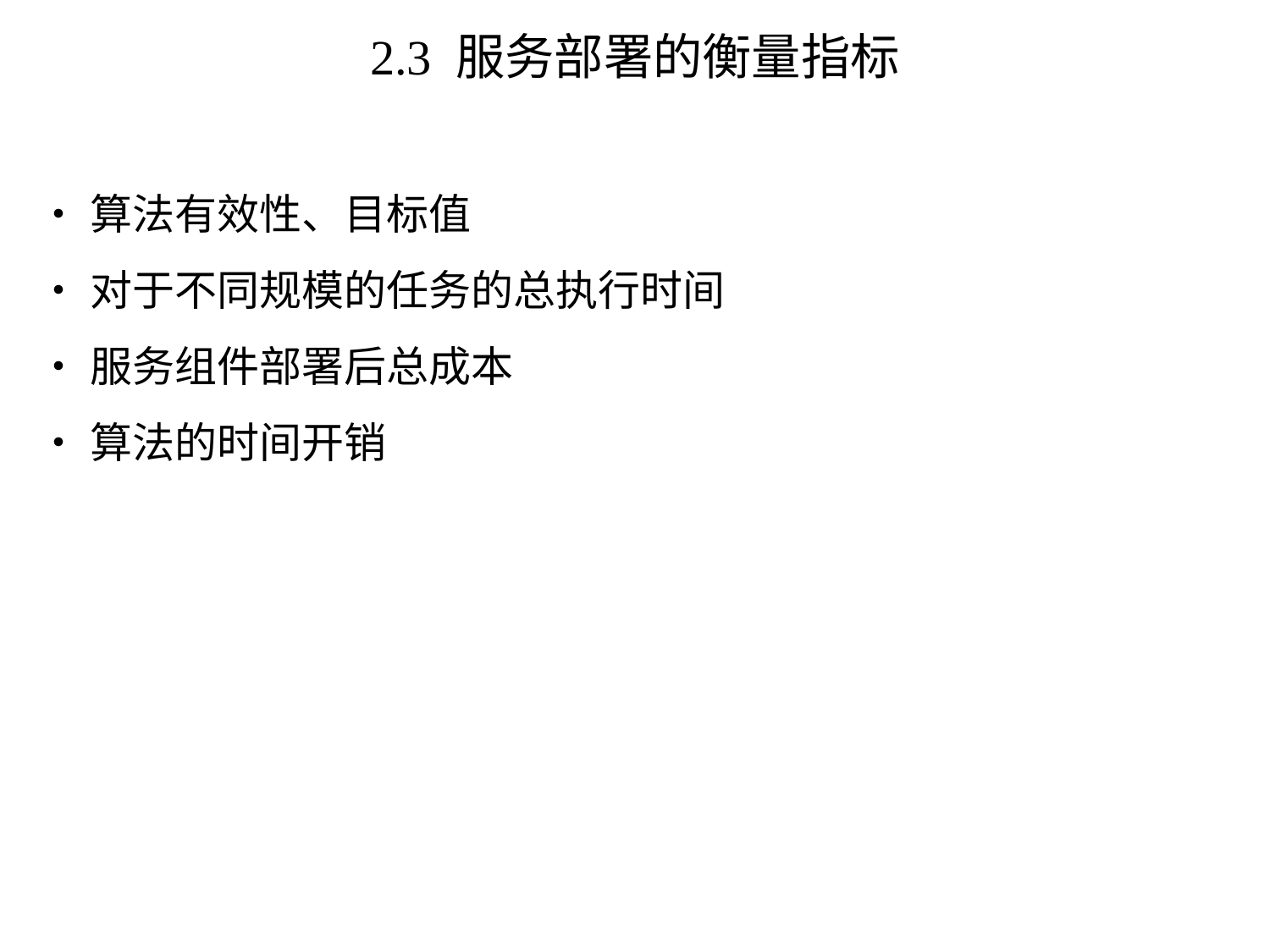

# 2.3 服务部署的衡量指标
•算法有效性、目标值
•对于不同规模的任务的总执行时间
•服务组件部署后总成本
•算法的时间开销